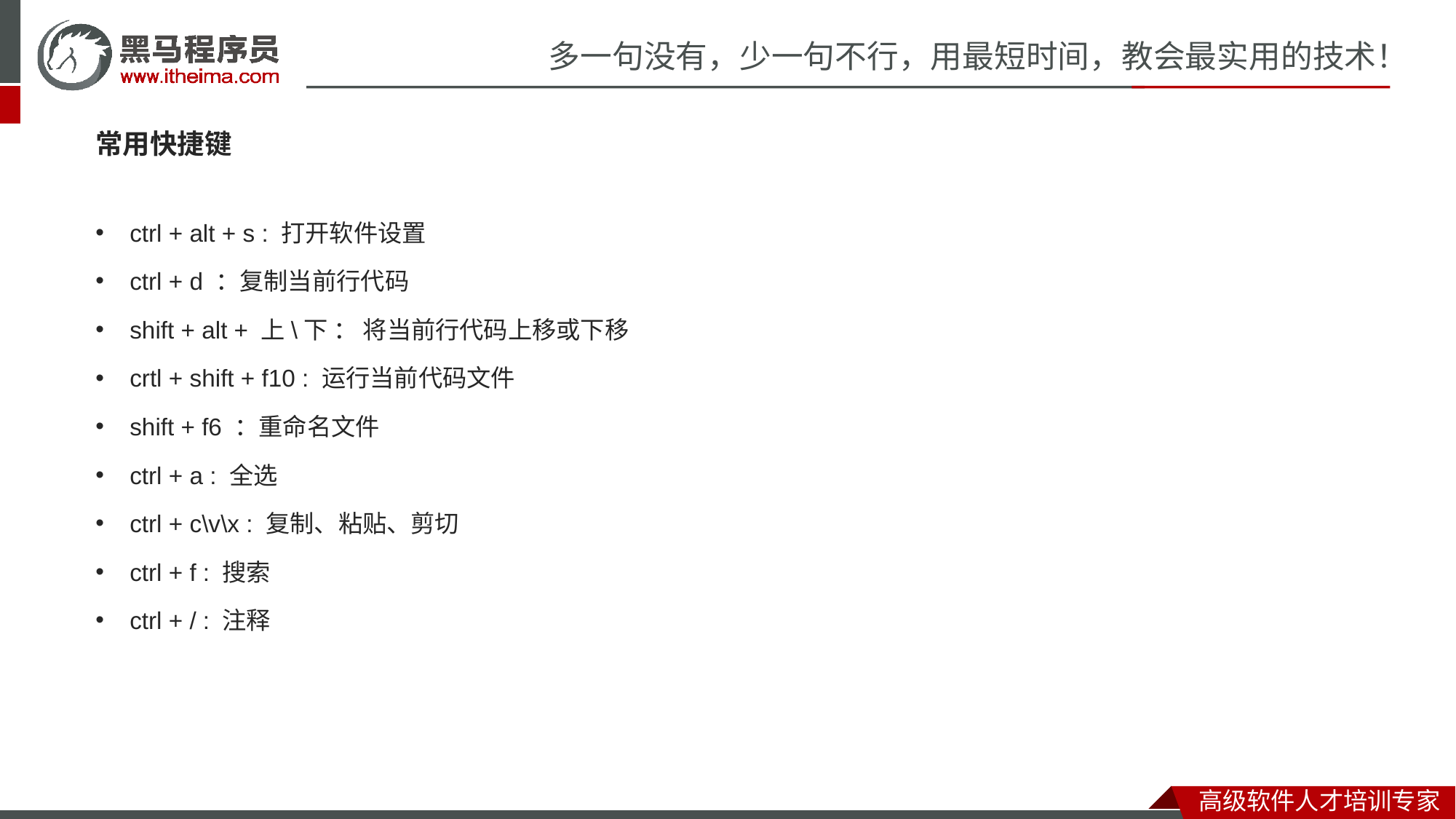

常用快捷键
ctrl + alt + s : 打开软件设置
ctrl + d ：复制当前行代码
shift + alt + 上\下 ： 将当前行代码上移或下移
crtl + shift + f10 : 运行当前代码文件
shift + f6 ：重命名文件
ctrl + a : 全选
ctrl + c\v\x : 复制、粘贴、剪切
ctrl + f : 搜索
ctrl + / : 注释